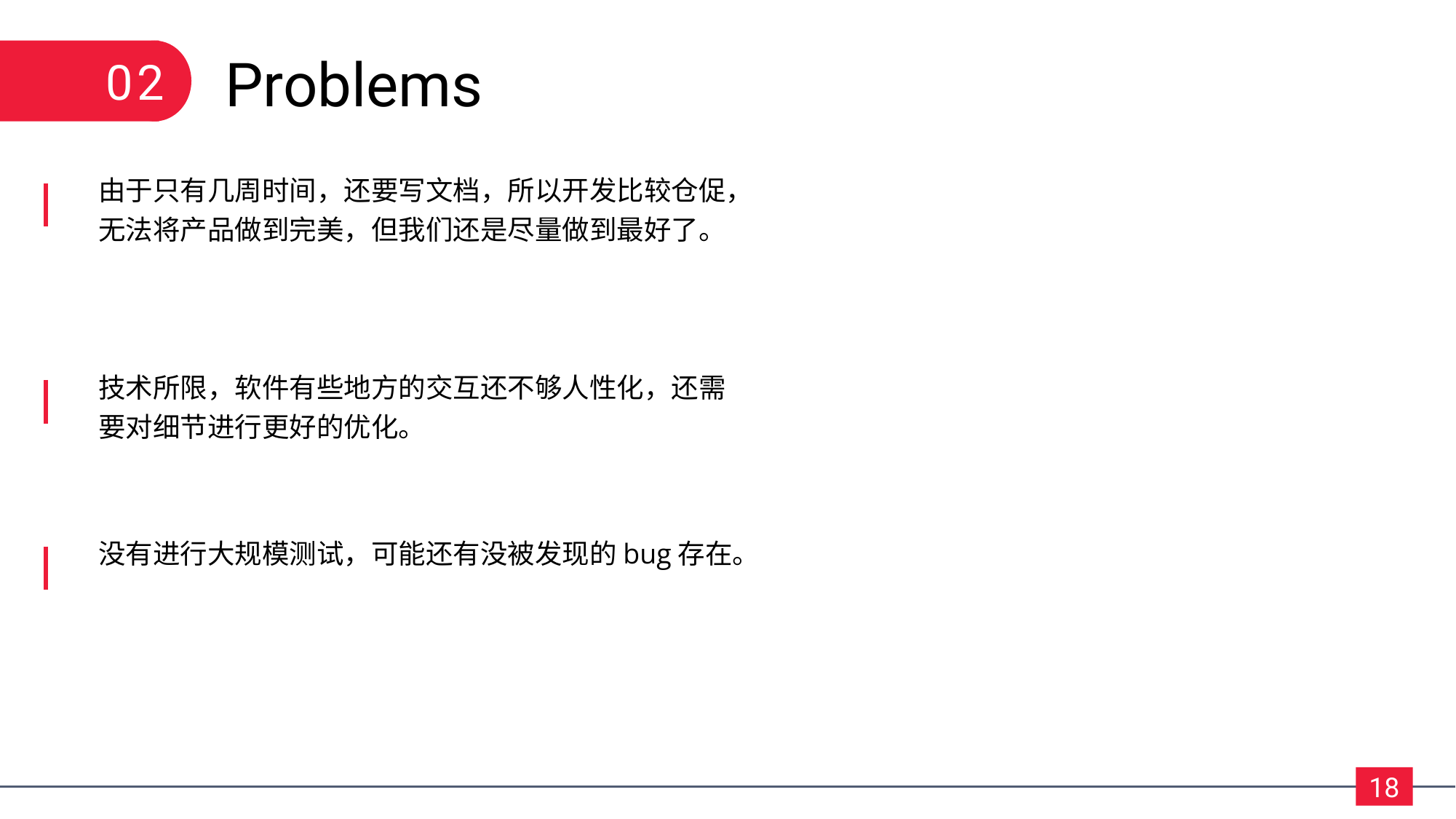

02
Problems
由于只有几周时间，还要写文档，所以开发比较仓促，无法将产品做到完美，但我们还是尽量做到最好了。
技术所限，软件有些地方的交互还不够人性化，还需要对细节进行更好的优化。
没有进行大规模测试，可能还有没被发现的bug存在。
18